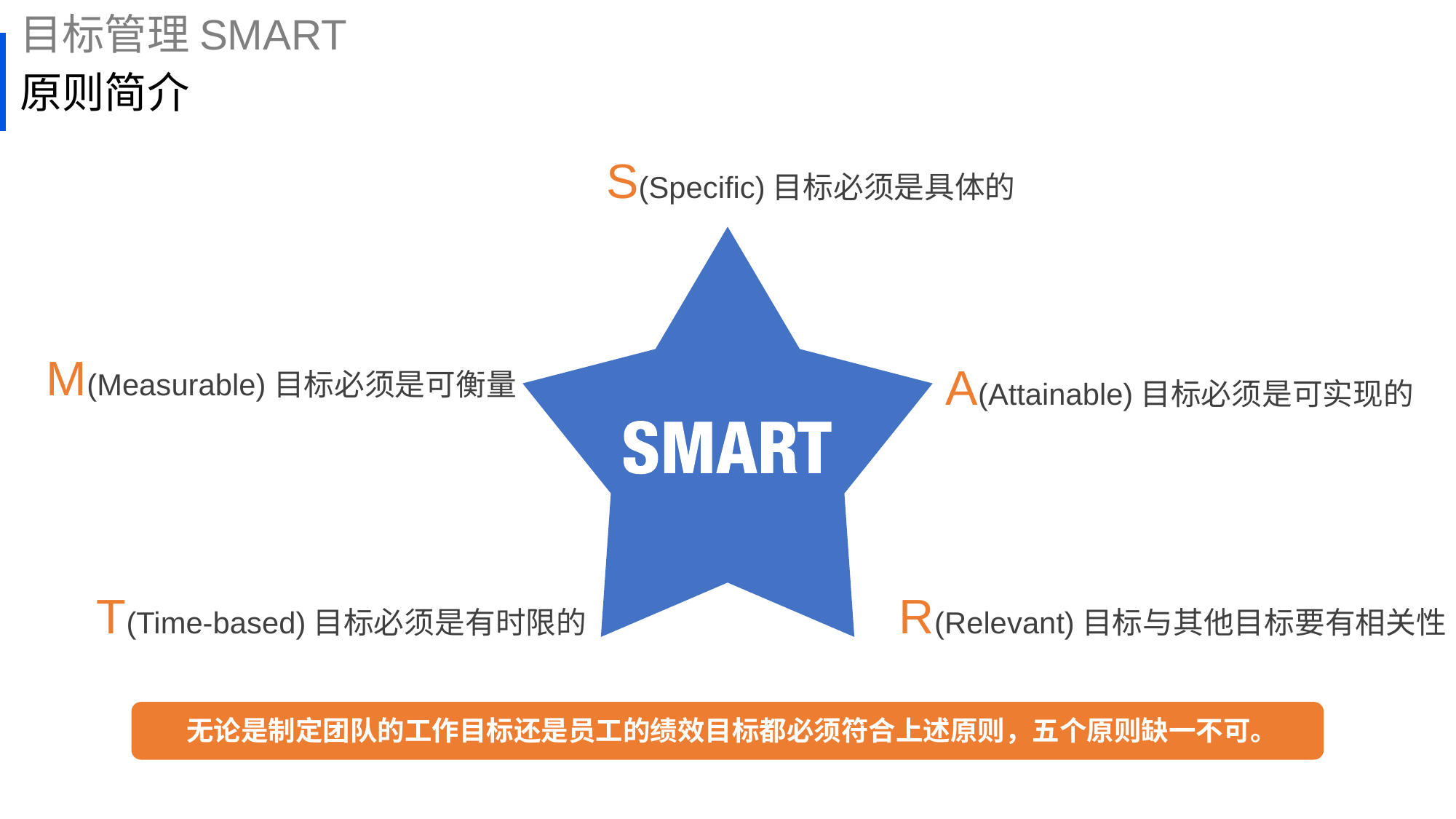

目标管理SMART
# 原则简介
S(Specific)目标必须是具体的

M(Measurable)目标必须是可衡量
A(Attainable)目标必须是可实现的

R(Relevant)目标与其他目标要有相关性
T(Time-based)目标必须是有时限的

 无论是制定团队的工作目标还是员工的绩效目标都必须符合上述原则，五个原则缺一不可。